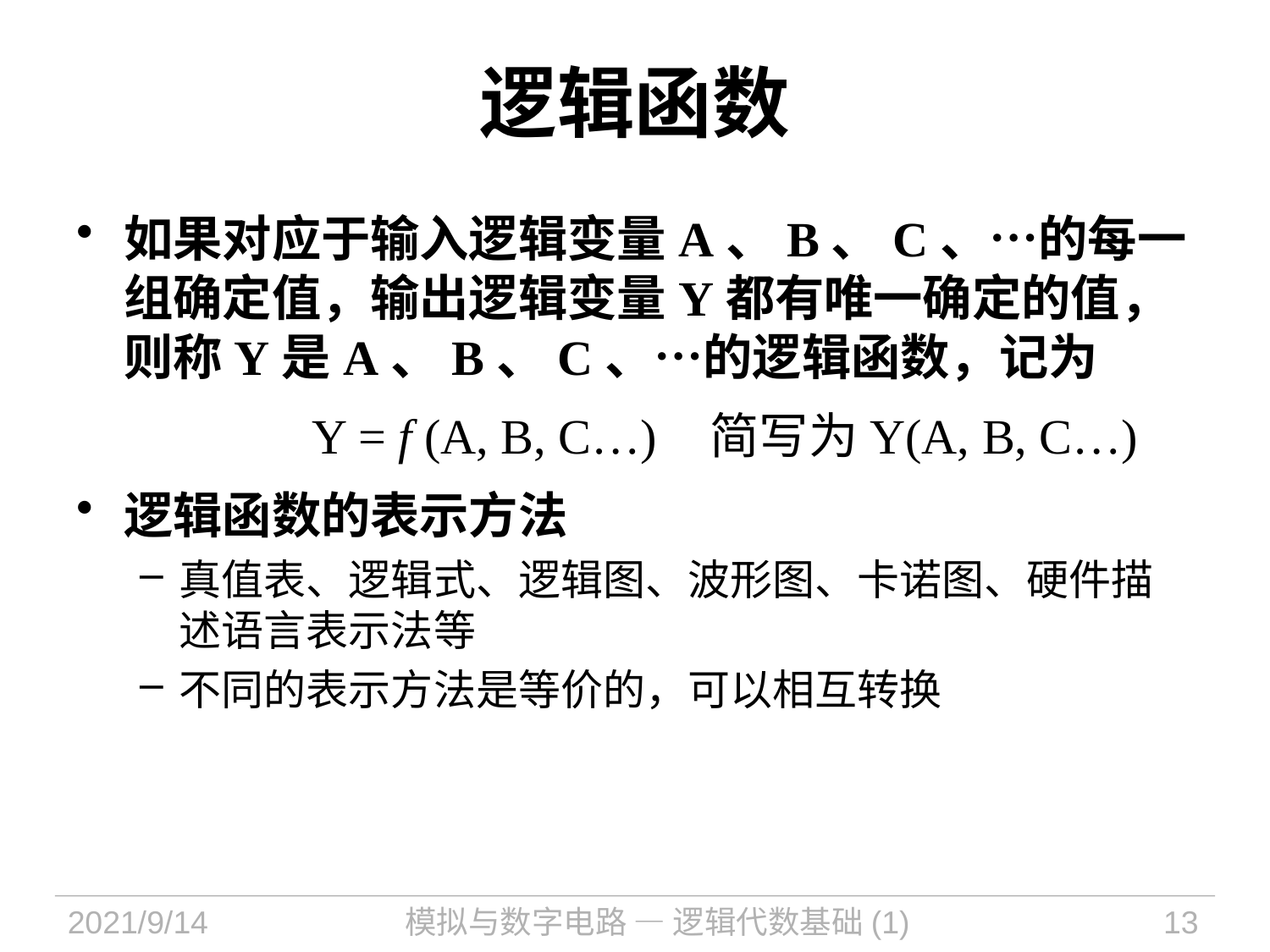

# 逻辑函数
如果对应于输入逻辑变量A、B、C、…的每一组确定值，输出逻辑变量Y都有唯一确定的值，则称Y是A、B、C、…的逻辑函数，记为
  		     Y = f (A, B, C…)   简写为Y(A, B, C…)
逻辑函数的表示方法
真值表、逻辑式、逻辑图、波形图、卡诺图、硬件描述语言表示法等
不同的表示方法是等价的，可以相互转换
2021/9/14
模拟与数字电路 — 逻辑代数基础(1)
13